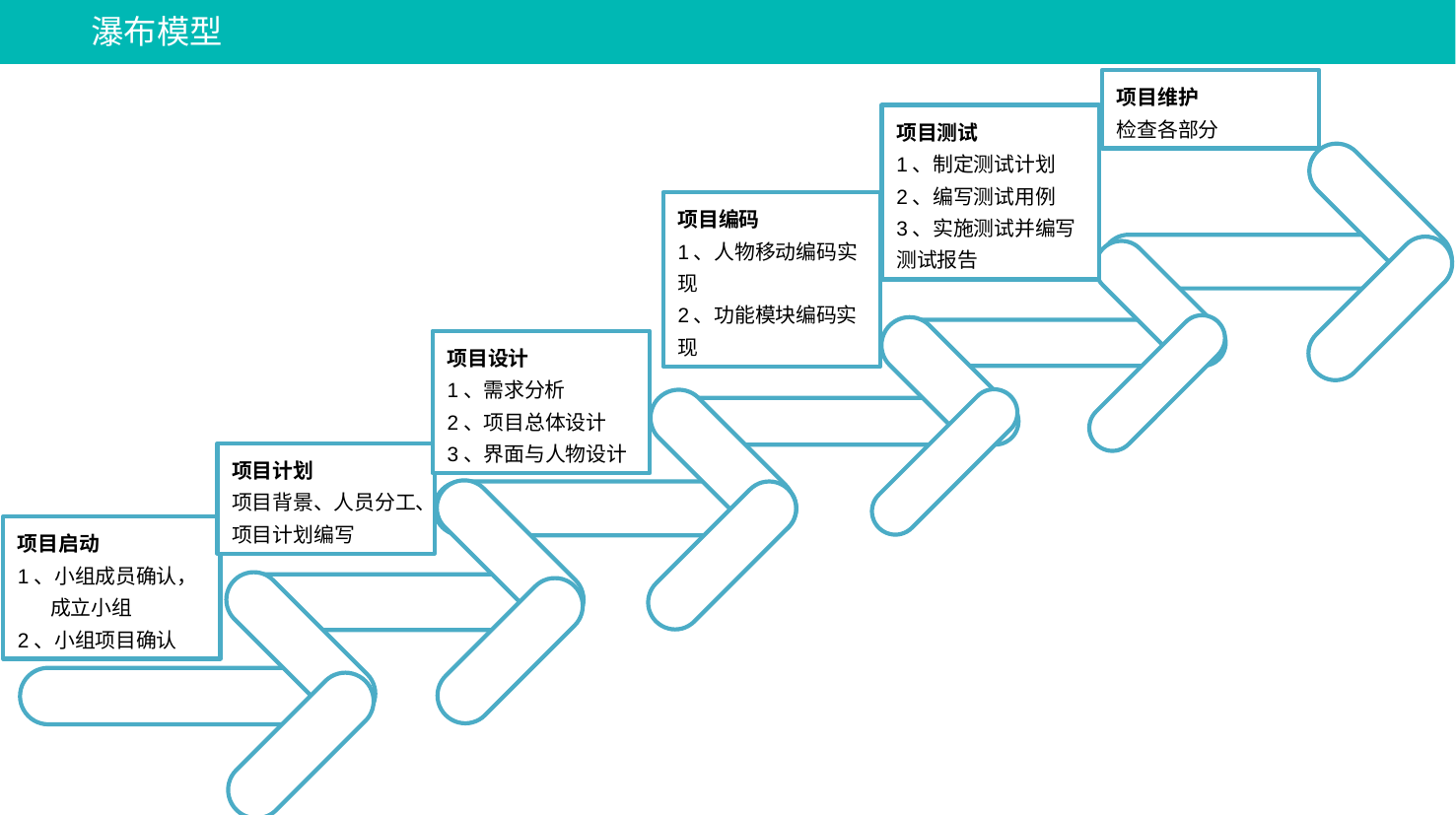

瀑布模型
项目维护
检查各部分
项目测试
1、制定测试计划
2、编写测试用例
3、实施测试并编写测试报告

项目编码
1、人物移动编码实现
2、功能模块编码实现

项目设计
1、需求分析
2、项目总体设计
3、界面与人物设计

项目计划
项目背景、人员分工、
项目计划编写

项目启动
1、小组成员确认，         成立小组
2、小组项目确认